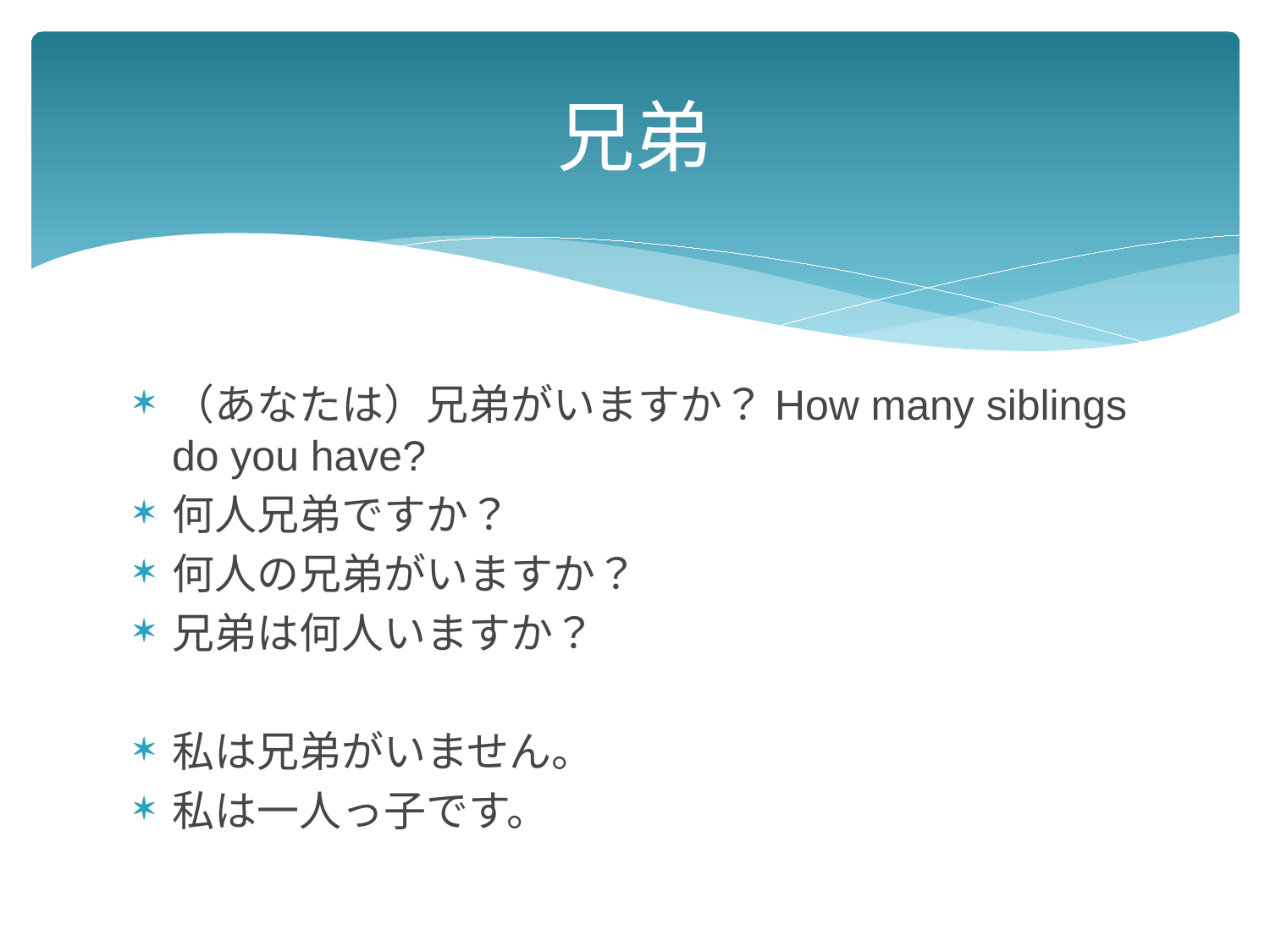

# 兄弟
（あなたは）兄弟がいますか？How many siblings do you have?
何人兄弟ですか？
何人の兄弟がいますか？
兄弟は何人いますか？

私は兄弟がいません。
私は一人っ子です。